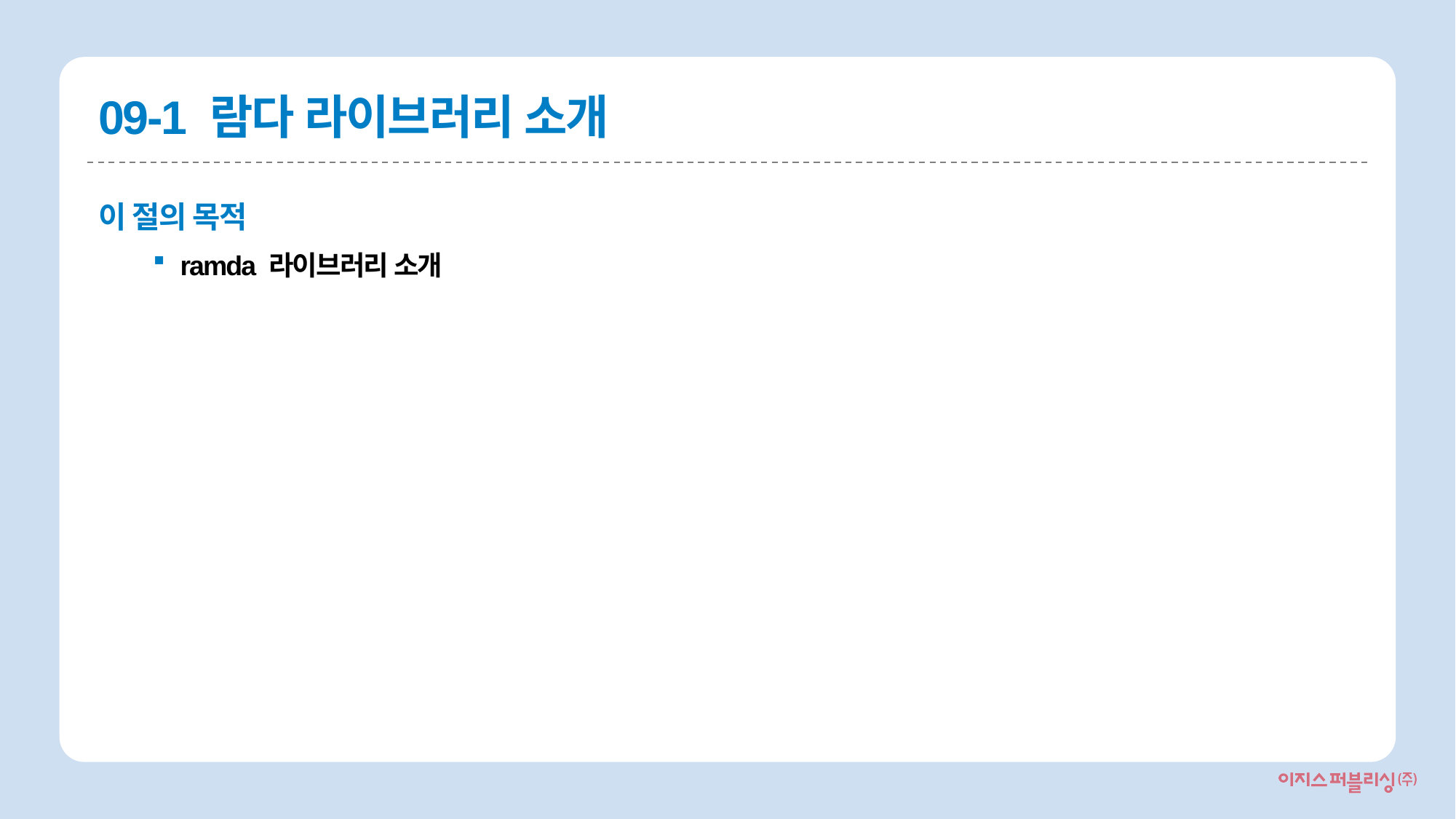

# 09-1 람다 라이브러리 소개
이 절의 목적
ramda 라이브러리 소개